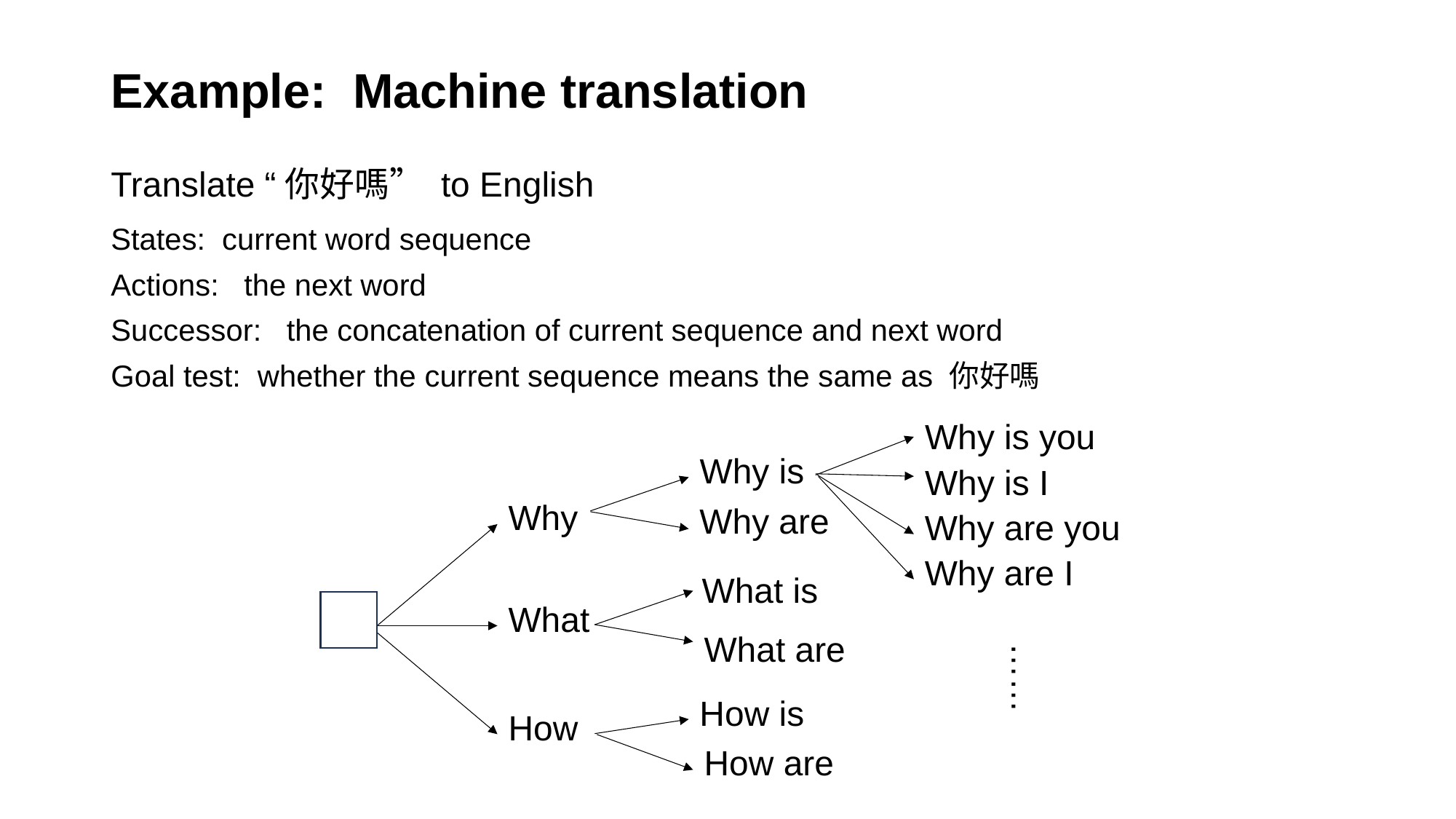

# Example:  Machine translation
Translate “你好嗎” to English
States:  current word sequence
Actions:   the next word
Successor:   the concatenation of current sequence and next word
Goal test:  whether the current sequence means the same as 你好嗎
Why is you
Why is
Why is I
Why
Why are
Why are you
Why are I
What is

What
What are
How is
How
……
How are